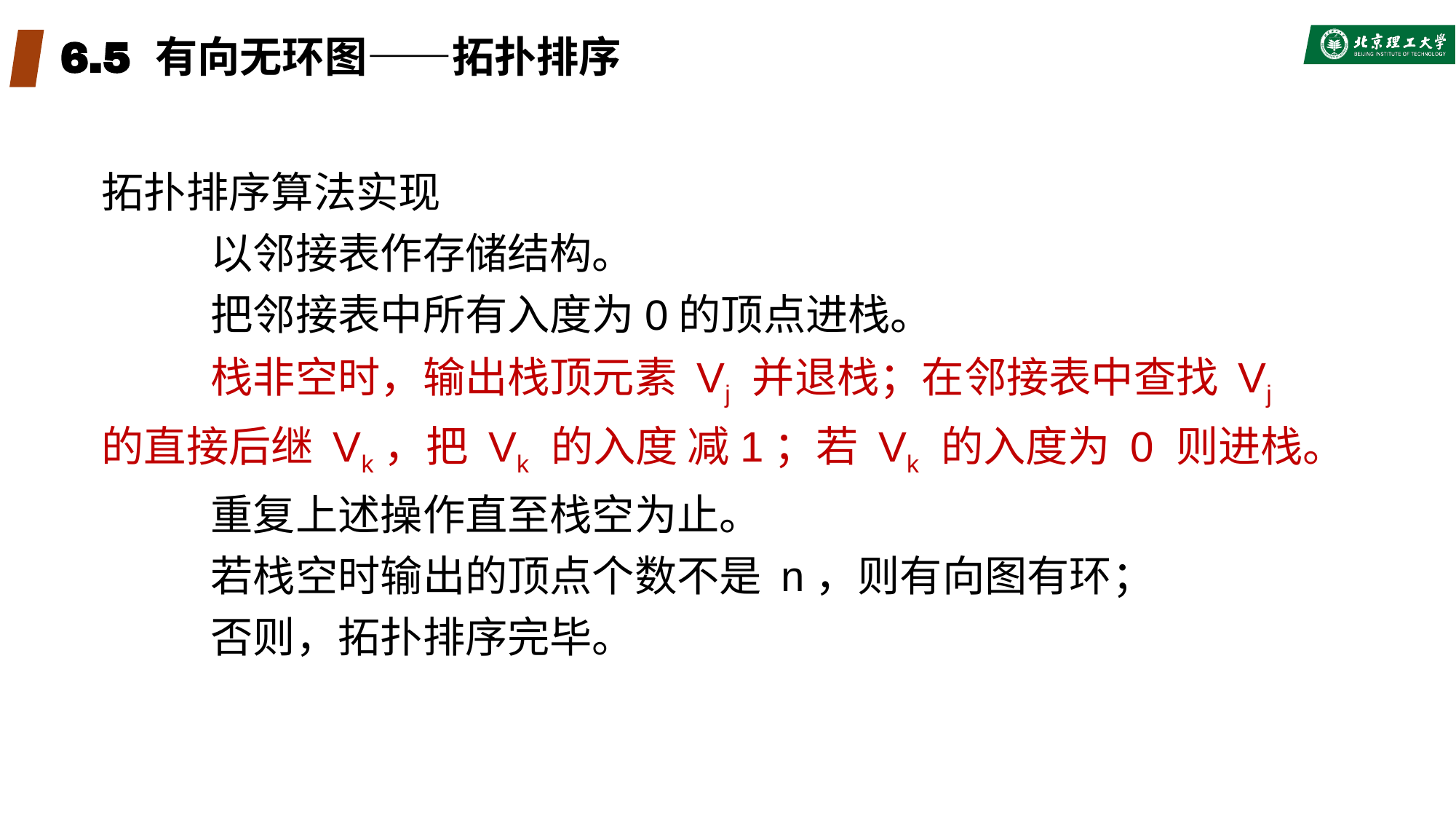

# 6.5 有向无环图——拓扑排序
拓扑排序算法实现
	以邻接表作存储结构。
	把邻接表中所有入度为0的顶点进栈。
	栈非空时，输出栈顶元素 Vj 并退栈；在邻接表中查找 Vj 的直接后继 Vk，把 Vk 的入度 减1；若 Vk 的入度为 0 则进栈。
	重复上述操作直至栈空为止。
	若栈空时输出的顶点个数不是 n，则有向图有环；
	否则，拓扑排序完毕。